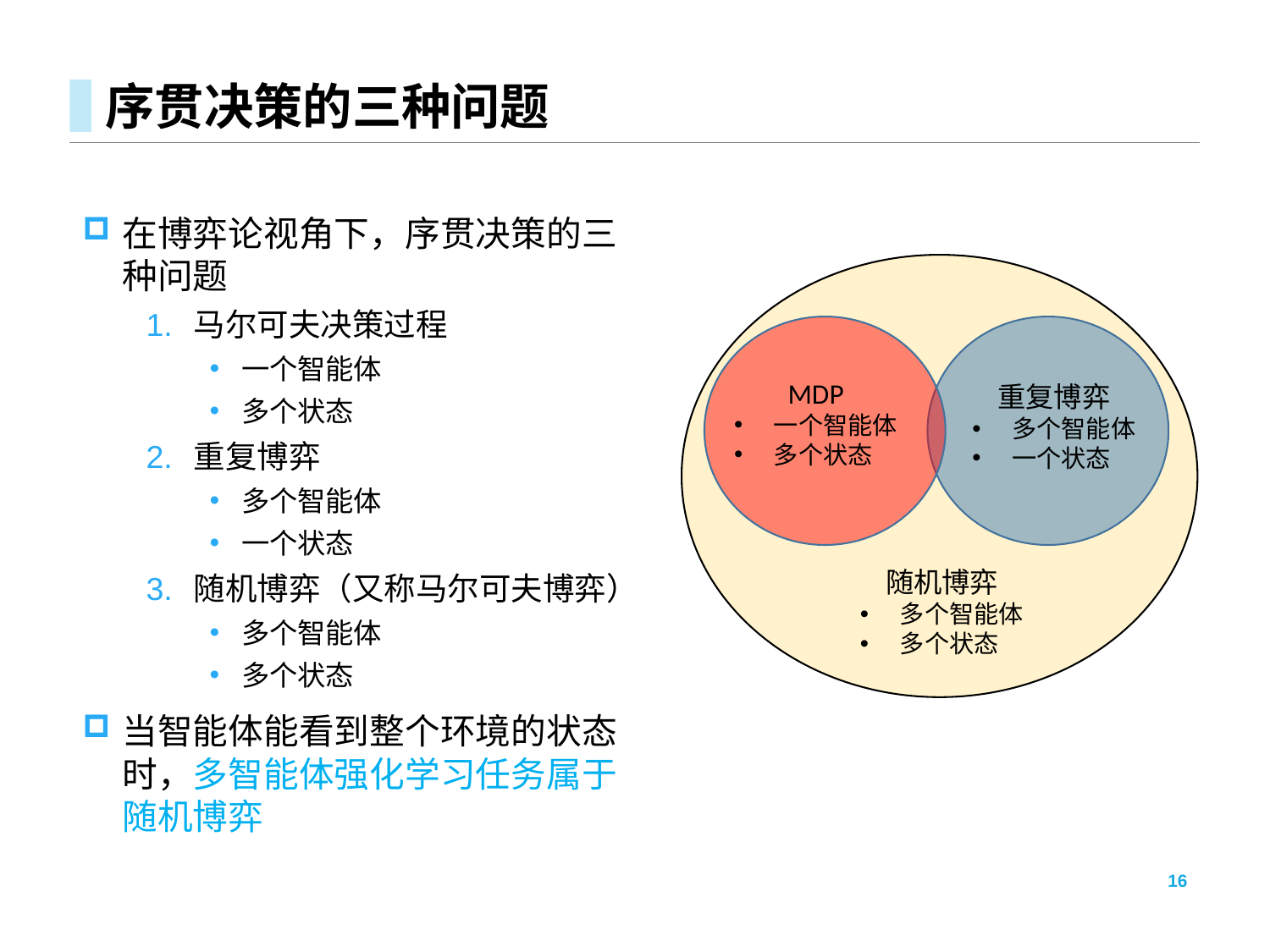

# 序贯决策的三种问题
在博弈论视角下，序贯决策的三种问题
马尔可夫决策过程
一个智能体
多个状态
重复博弈
多个智能体
一个状态
随机博弈（又称马尔可夫博弈）
多个智能体
多个状态
当智能体能看到整个环境的状态时，多智能体强化学习任务属于随机博弈

MDP
一个智能体
多个状态
重复博弈
多个智能体
一个状态
随机博弈
多个智能体
多个状态
16